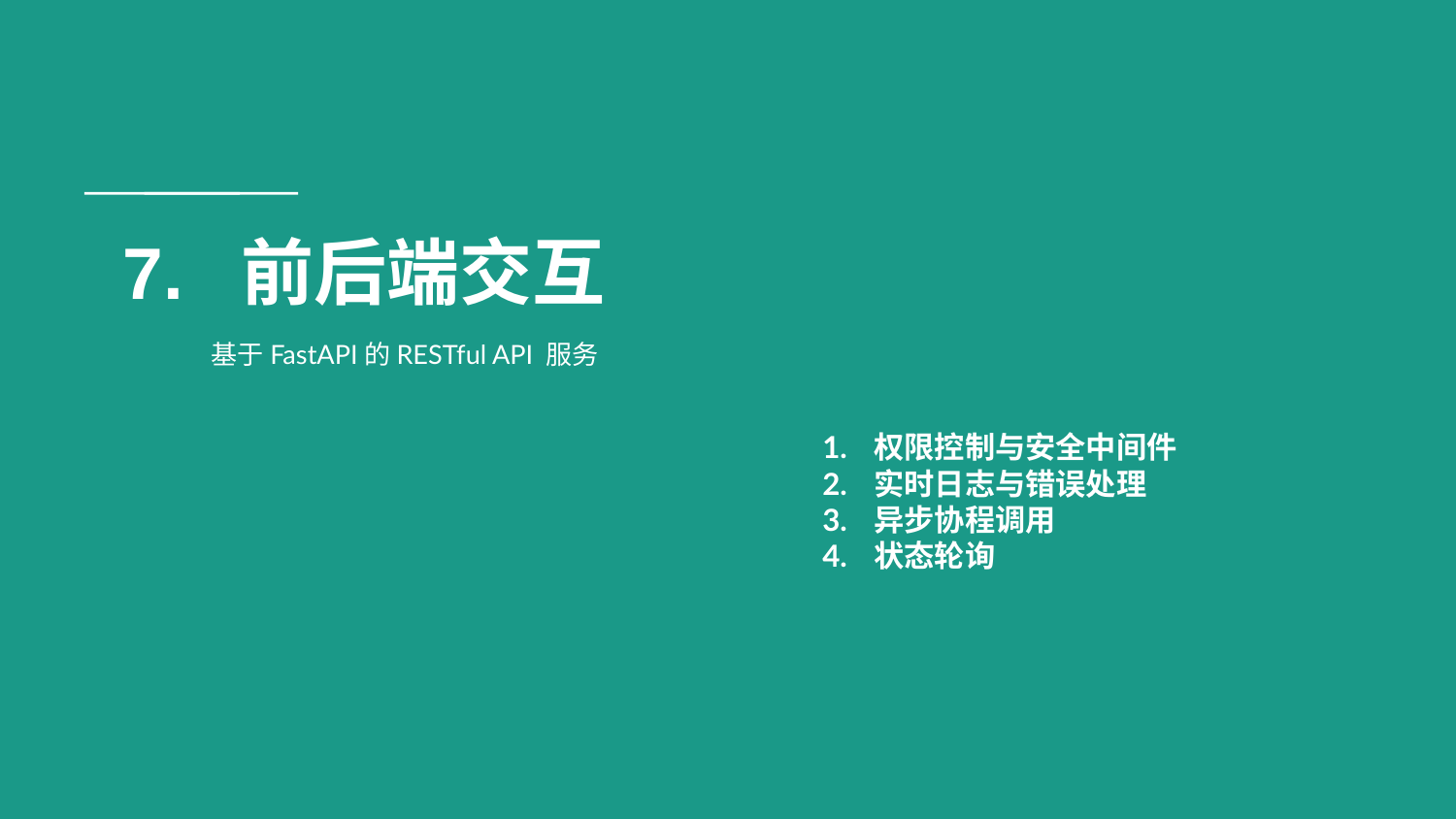

# 7.  前后端交互
基于FastAPI的RESTful API 服务
权限控制与安全中间件
实时日志与错误处理
异步协程调用
状态轮询